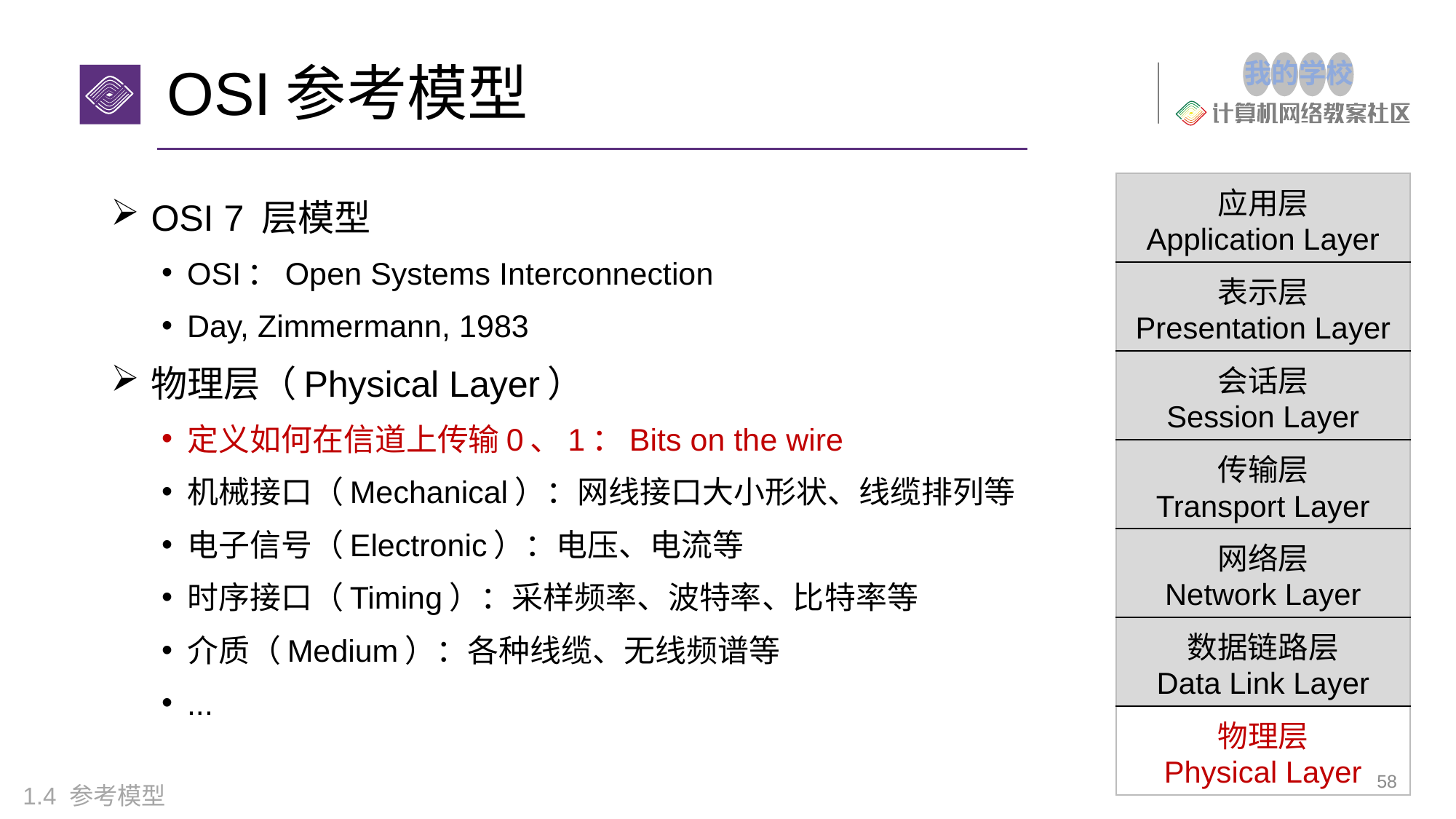

# OSI参考模型
| 应用层 Application Layer |
| --- |
| 表示层 Presentation Layer |
| 会话层 Session Layer |
| 传输层 Transport Layer |
| 网络层 Network Layer |
| 数据链路层 Data Link Layer |
| 物理层 Physical Layer |
OSI 7 层模型
OSI：Open Systems Interconnection
Day, Zimmermann, 1983
物理层（Physical Layer）
定义如何在信道上传输0、1：Bits on the wire
机械接口（Mechanical）：网线接口大小形状、线缆排列等
电子信号（Electronic）：电压、电流等
时序接口（Timing）：采样频率、波特率、比特率等
介质（Medium）：各种线缆、无线频谱等
...
58
1.4 参考模型